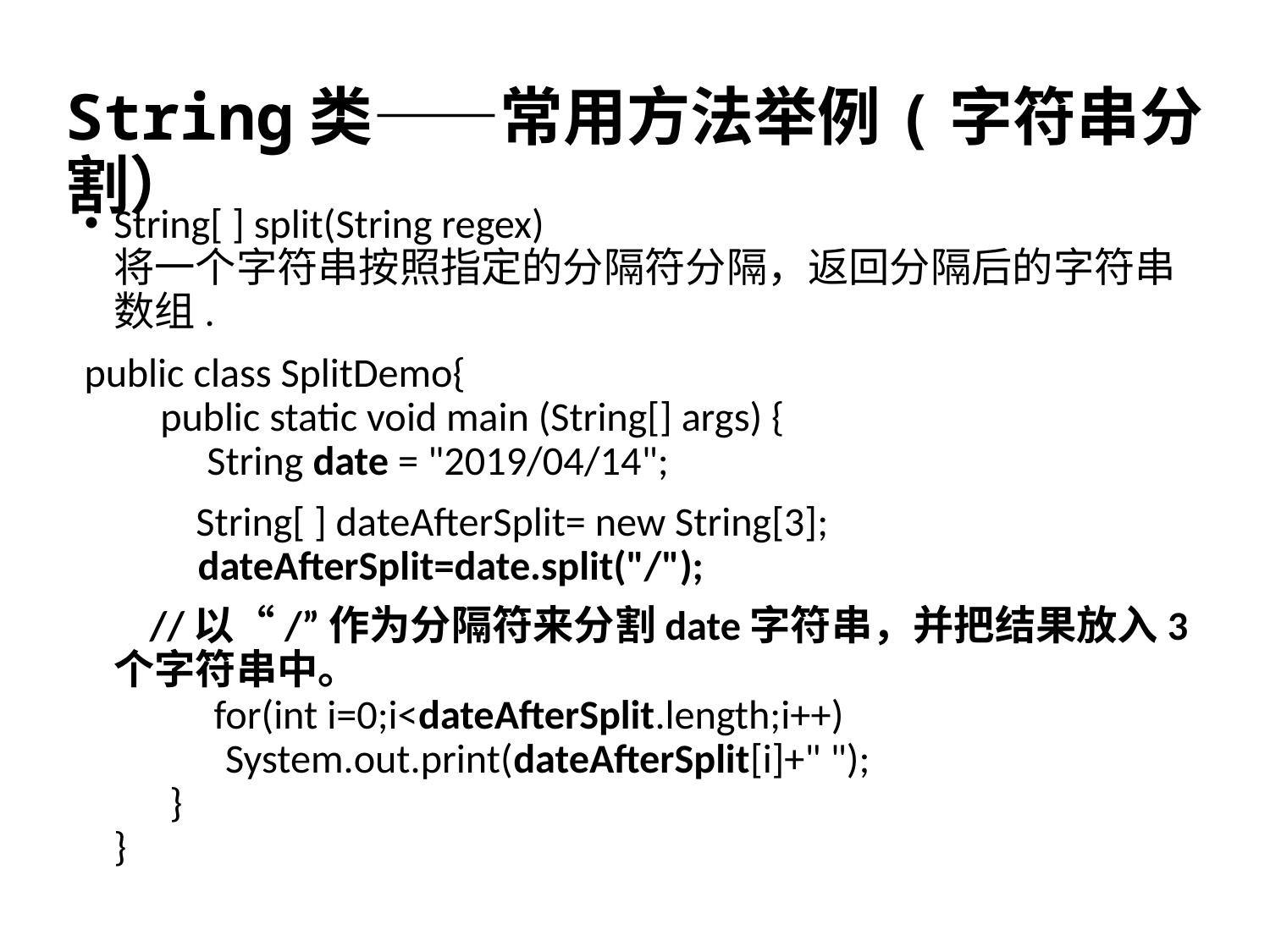

# String类——常用方法举例(字符串分割）
String[ ] split(String regex)
将一个字符串按照指定的分隔符分隔，返回分隔后的字符串数组.
public class SplitDemo{
     public static void main (String[] args) {
          String date = "2019/04/14";
            String[ ] dateAfterSplit= new String[3];
         dateAfterSplit=date.split("/");
       //以“/”作为分隔符来分割date字符串，并把结果放入3个字符串中。
          for(int i=0;i<dateAfterSplit.length;i++)
            System.out.print(dateAfterSplit[i]+" ");
      }
}